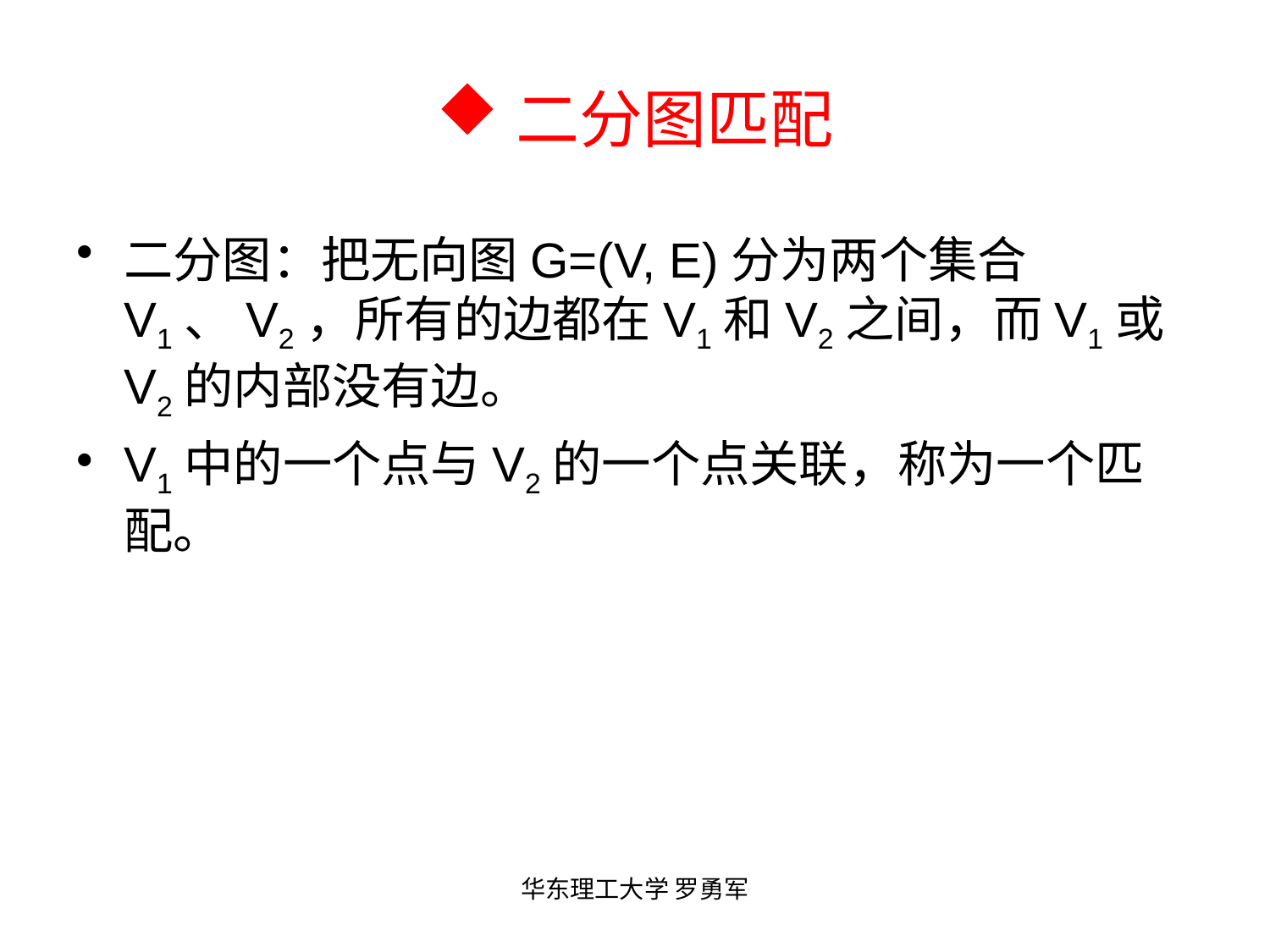

# 二分图匹配
二分图：把无向图G=(V, E)分为两个集合V1、V2，所有的边都在V1和V2之间，而V1或V2的内部没有边。
V1中的一个点与V2的一个点关联，称为一个匹配。

华东理工大学 罗勇军